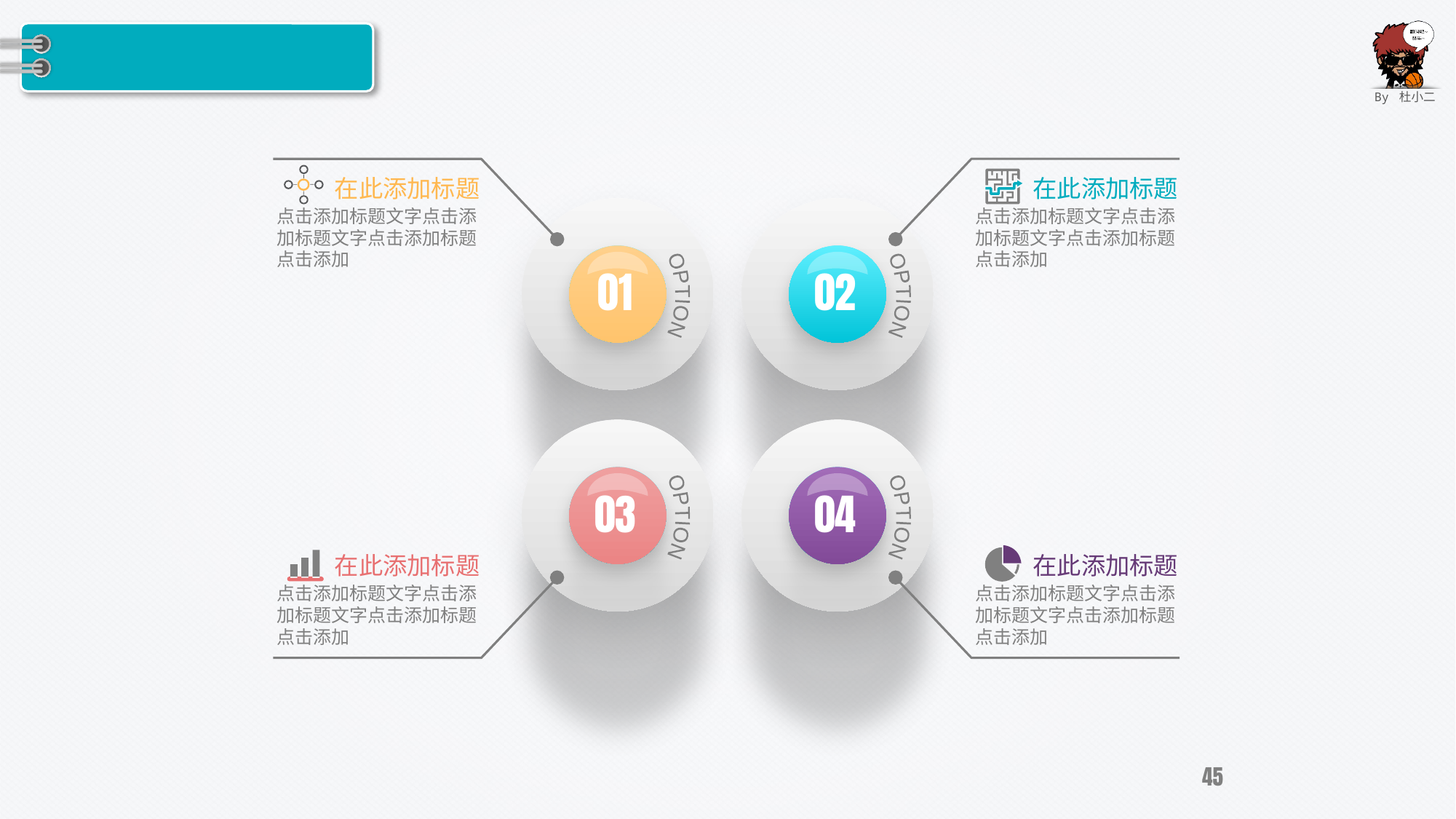

在此添加标题
点击添加标题文字点击添加标题文字点击添加标题点击添加
在此添加标题
点击添加标题文字点击添加标题文字点击添加标题点击添加

01

02
OPTION
OPTION

03

04
OPTION
OPTION

在此添加标题
点击添加标题文字点击添加标题文字点击添加标题点击添加
在此添加标题
点击添加标题文字点击添加标题文字点击添加标题点击添加

45